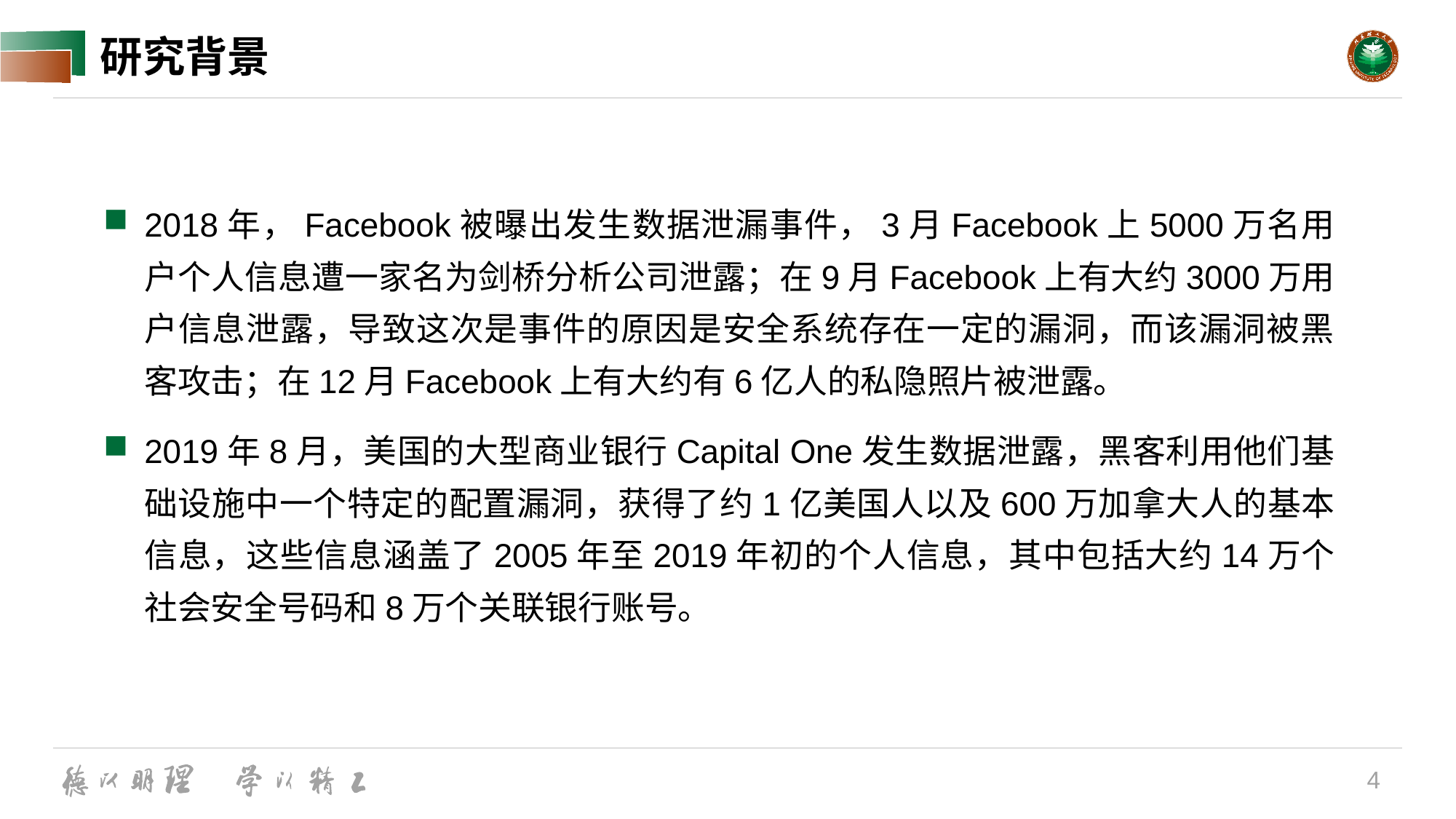

# 研究背景
2018年，Facebook被曝出发生数据泄漏事件，3月Facebook上5000万名用户个人信息遭一家名为剑桥分析公司泄露；在9月Facebook上有大约3000万用户信息泄露，导致这次是事件的原因是安全系统存在一定的漏洞，而该漏洞被黑客攻击；在12月Facebook上有大约有6亿人的私隐照片被泄露。
2019年8月，美国的大型商业银行Capital One发生数据泄露，黑客利用他们基础设施中一个特定的配置漏洞，获得了约1亿美国人以及600万加拿大人的基本信息，这些信息涵盖了2005年至2019年初的个人信息，其中包括大约14万个社会安全号码和8万个关联银行账号。